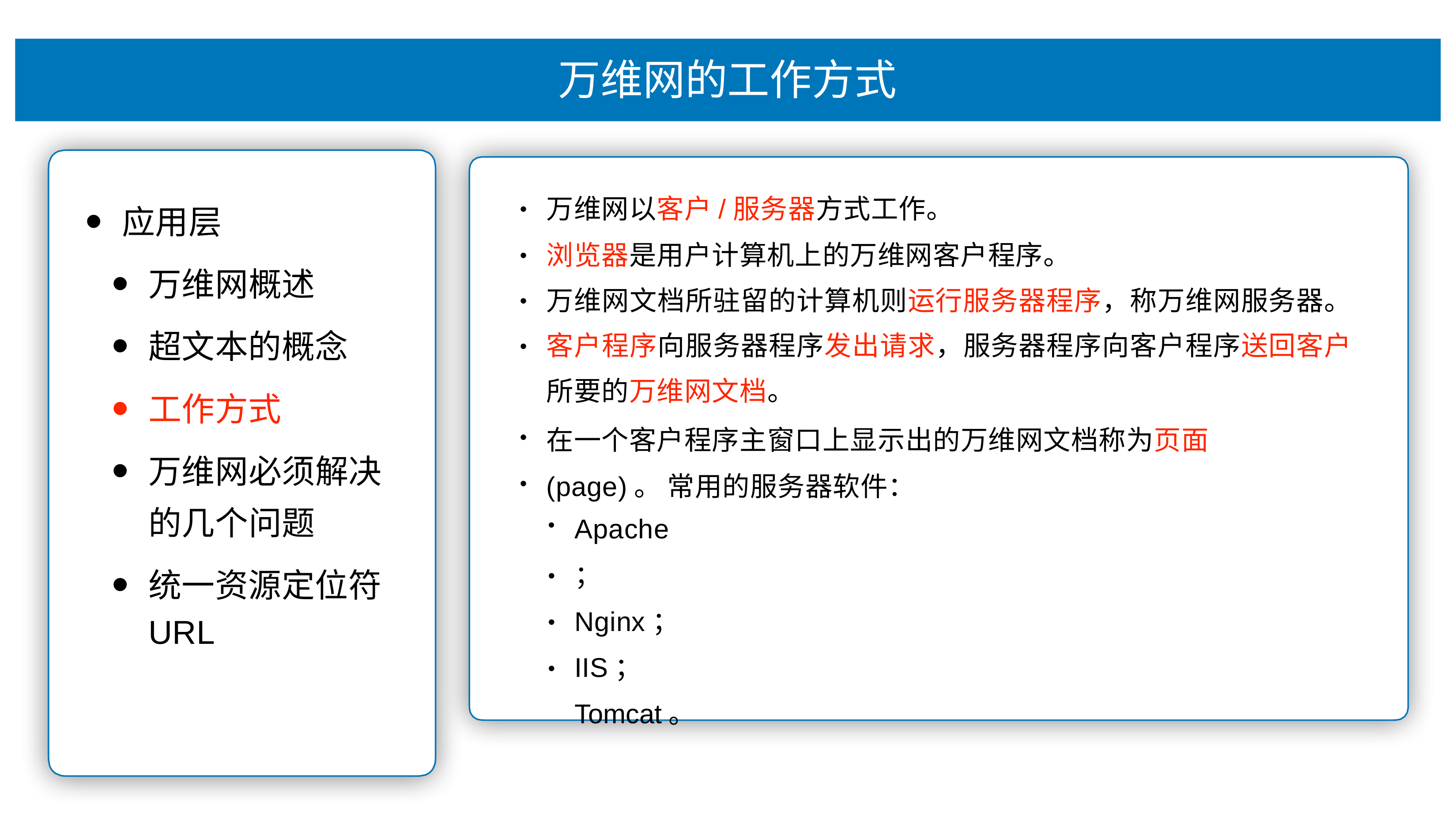

# 万维⽹的⼯作⽅式

万维⽹以客户/服务器⽅式⼯作。
浏览器是⽤户计算机上的万维⽹客户程序。
万维⽹⽂档所驻留的计算机则运⾏服务器程序，称万维⽹服务器。 客户程序向服务器程序发出请求，服务器程序向客户程序送回客户 所要的万维⽹⽂档。
在⼀个客户程序主窗⼝上显示出的万维⽹⽂档称为⻚⾯ (page)。 常⽤的服务器软件：
•
应⽤层
万维⽹概述
超⽂本的概念
⼯作⽅式
万维⽹必须解决 的⼏个问题
统⼀资源定位符
URL
•
•
•
•
•
Apache；  Nginx；  IIS；
Tomcat。
•
•
•